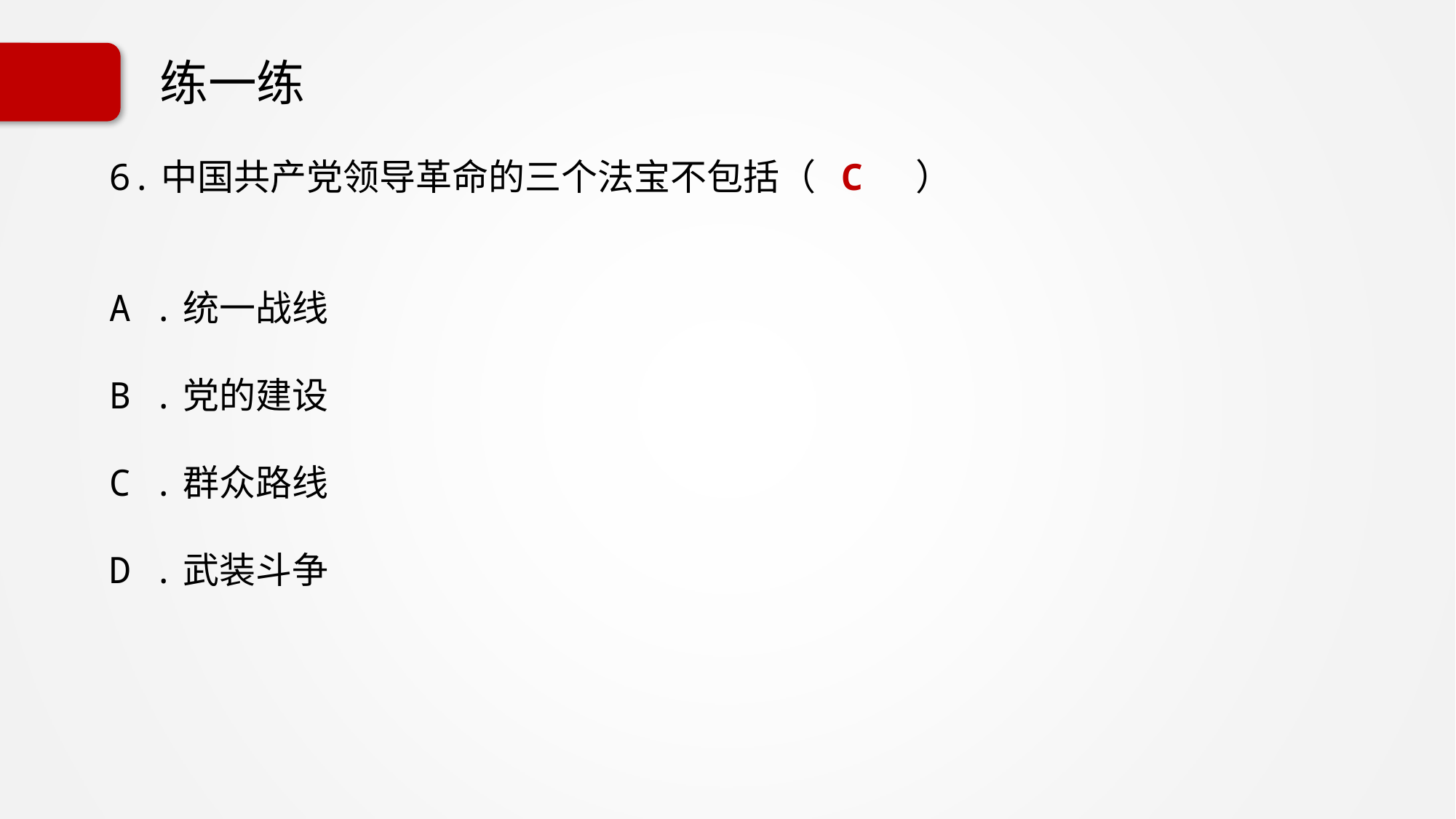

# 练一练
6.中国共产党领导革命的三个法宝不包括（  C  ）

A .统一战线

B .党的建设

C .群众路线

D .武装斗争